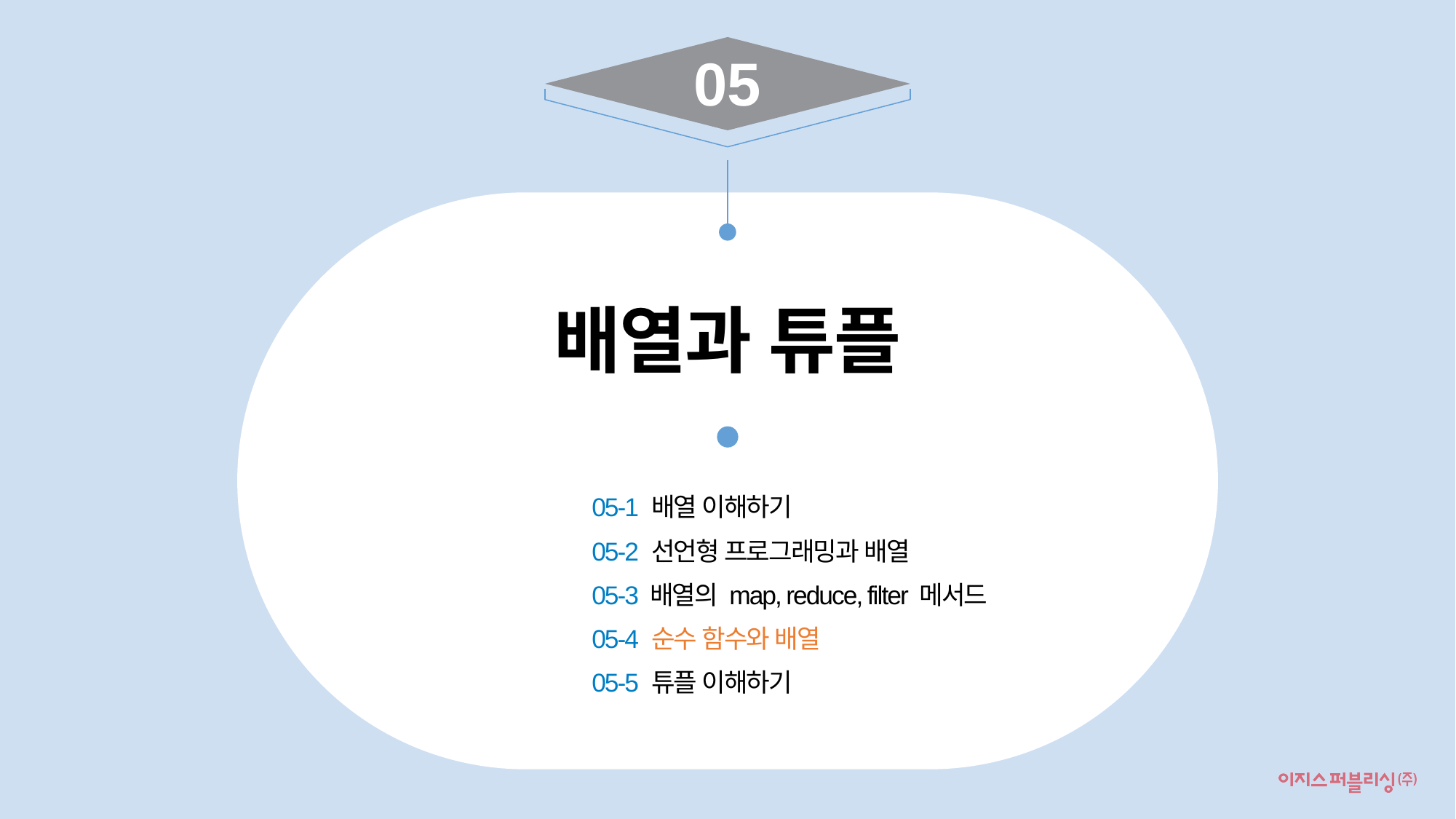

05
배열과 튜플
05-1 배열 이해하기
05-2 선언형 프로그래밍과 배열
05-3 배열의 map, reduce, filter 메서드
05-4 순수 함수와 배열
05-5 튜플 이해하기